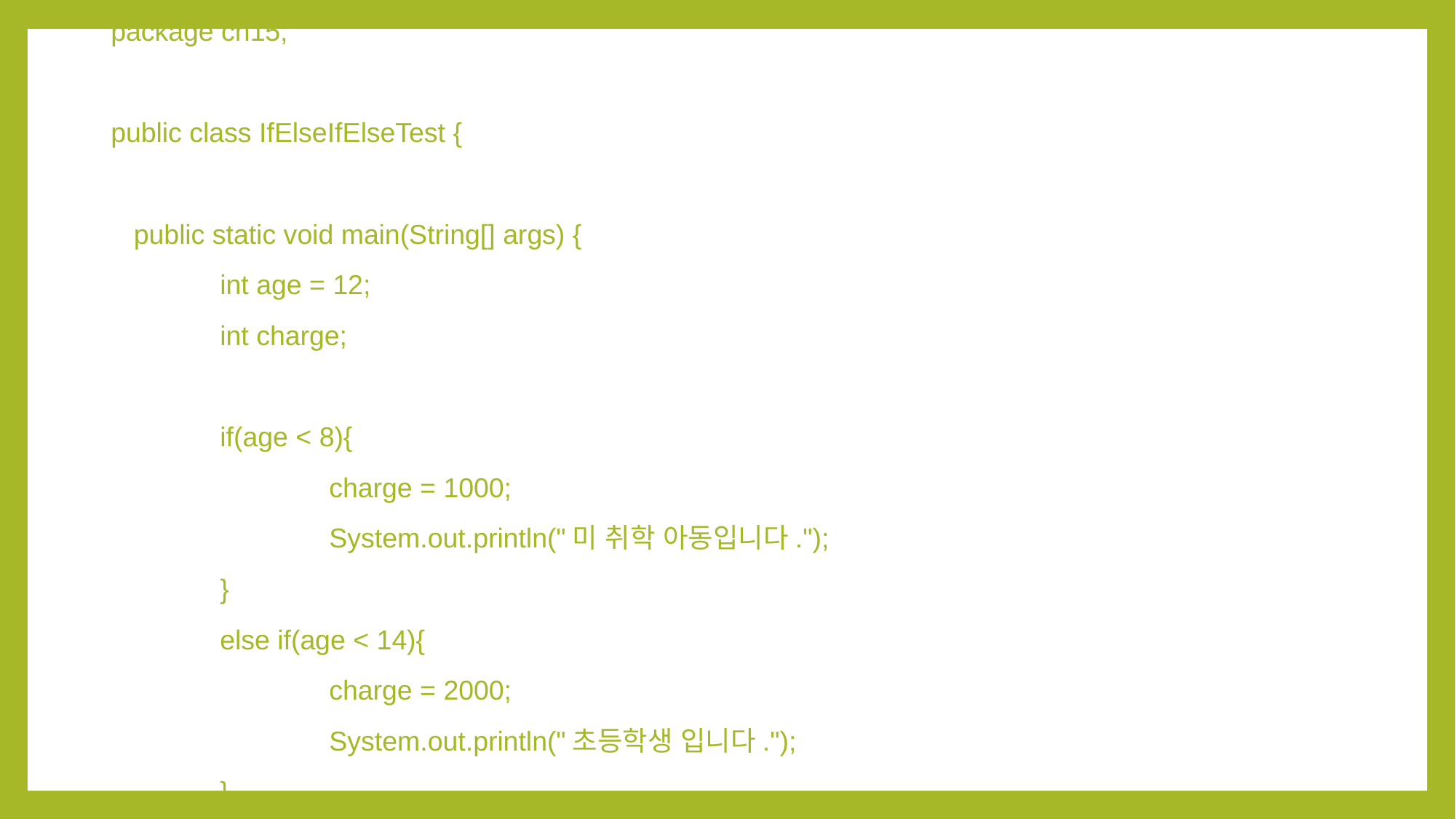

package ch15;

public class IfElseIfElseTest {

   public static void main(String[] args) {
   	int age = 12;
   	int charge;

   	if(age < 8){
   		charge = 1000;
   		System.out.println("미 취학 아동입니다.");
   	}
   	else if(age < 14){
   		charge = 2000;
   		System.out.println("초등학생 입니다.");
   	}